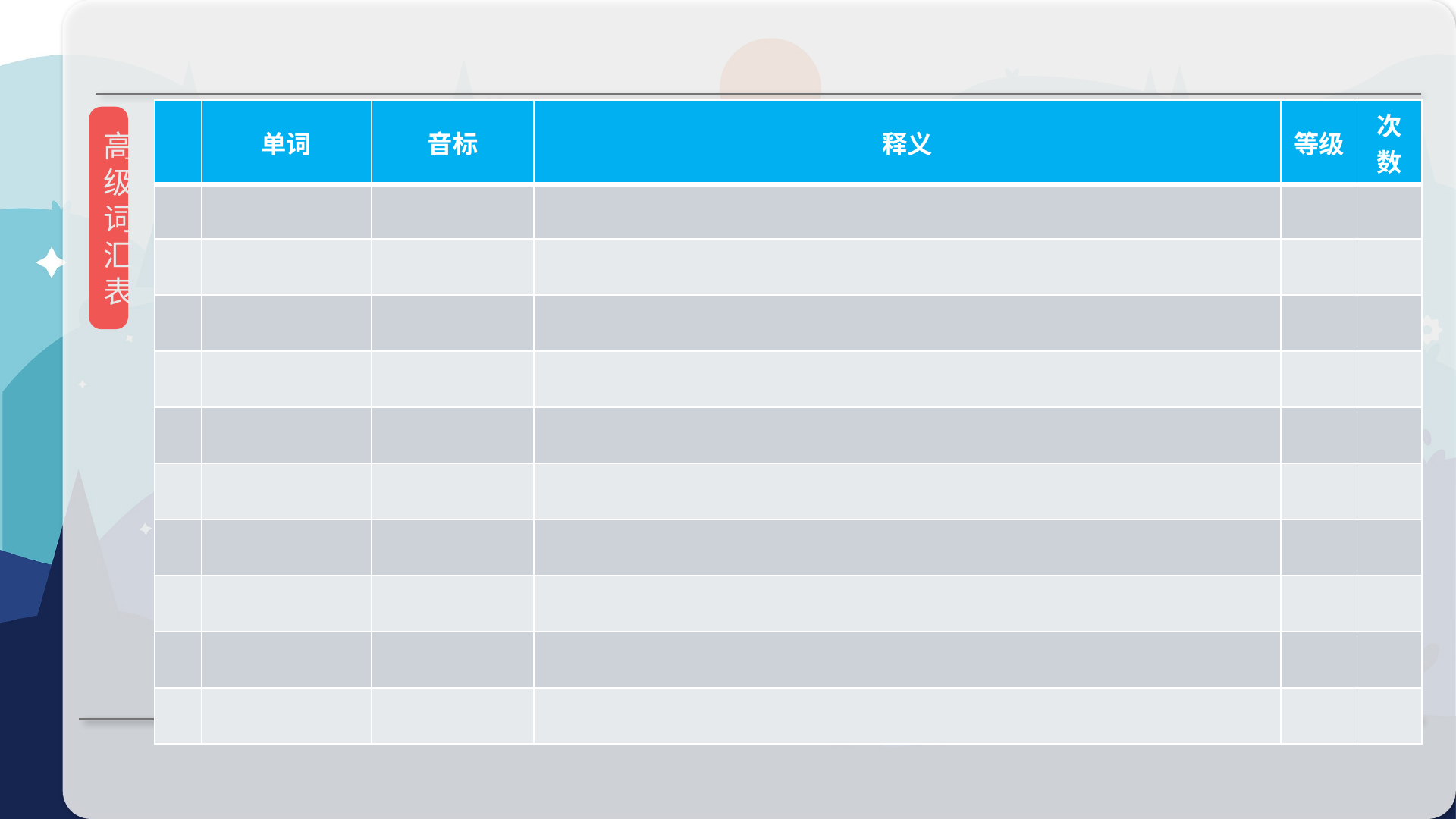

|  | 单词 | 音标 | 释义 | 等级 | 次数 |
| --- | --- | --- | --- | --- | --- |
|  |  |  |  |  |  |
|  |  |  |  |  |  |
|  |  |  |  |  |  |
|  |  |  |  |  |  |
|  |  |  |  |  |  |
|  |  |  |  |  |  |
|  |  |  |  |  |  |
|  |  |  |  |  |  |
|  |  |  |  |  |  |
|  |  |  |  |  |  |